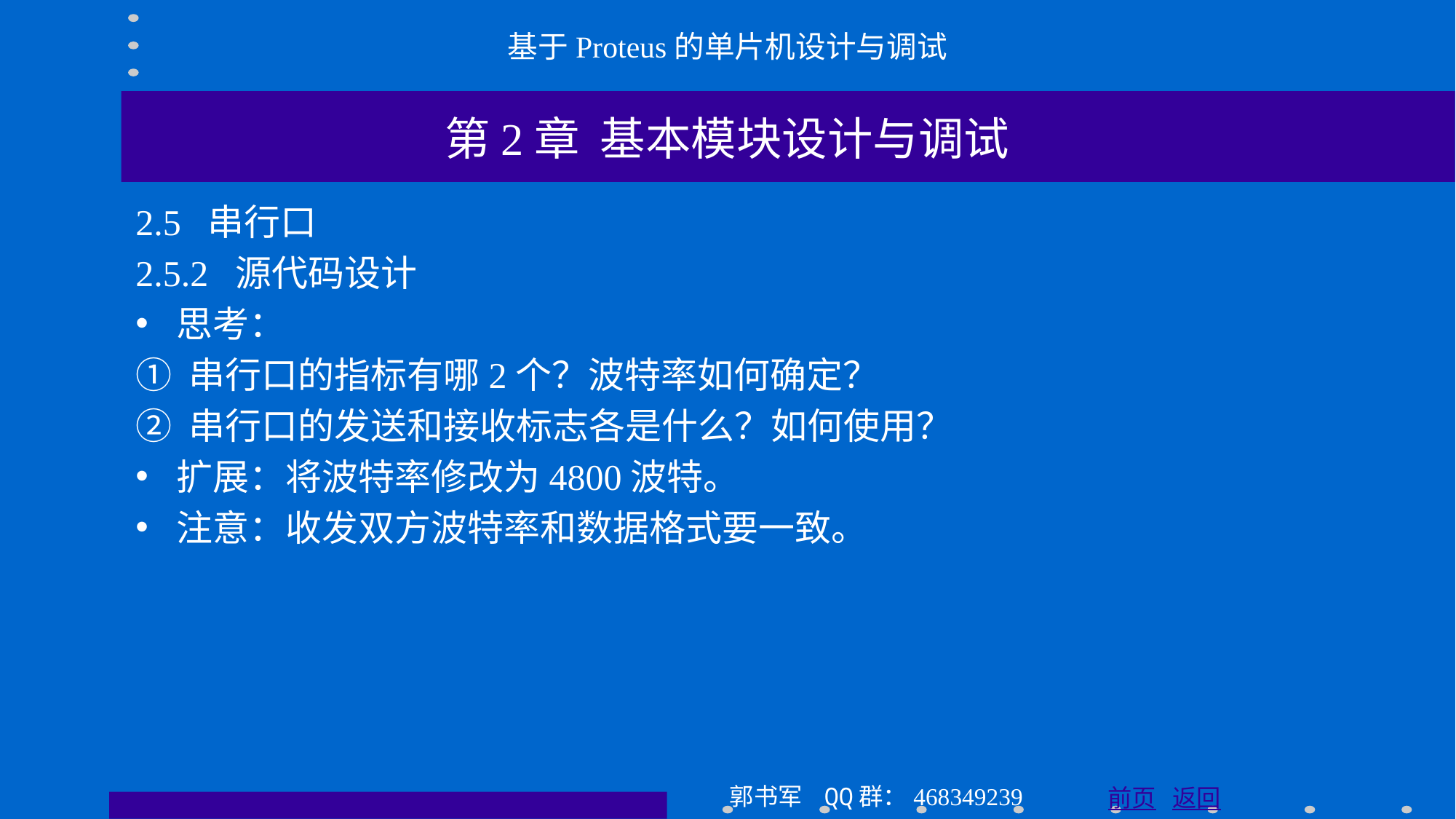

基于Proteus的单片机设计与调试
第2章  基本模块设计与调试
2.5  串行口
2.5.2  源代码设计
思考：
① 串行口的指标有哪2个？波特率如何确定？
② 串行口的发送和接收标志各是什么？如何使用？
扩展：将波特率修改为4800波特。
注意：收发双方波特率和数据格式要一致。

郭书军   QQ群：468349239
前页   返回